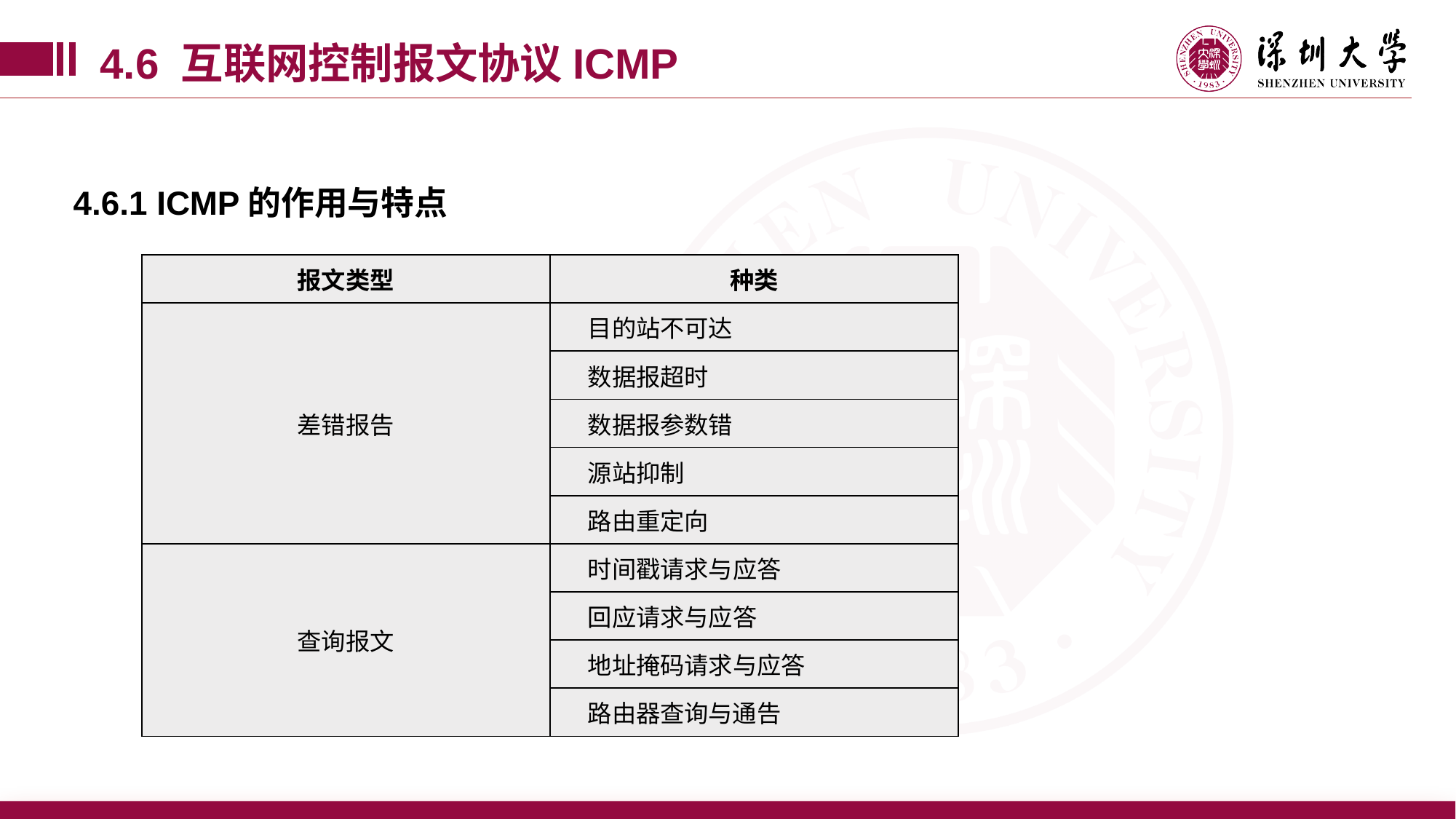

4.6 互联网控制报文协议ICMP

4.6.1 ICMP的作用与特点
| 报文类型 | 种类 |
| --- | --- |
| 差错报告 | 目的站不可达 |
|  | 数据报超时 |
|  | 数据报参数错 |
|  | 源站抑制 |
|  | 路由重定向 |
| 查询报文 | 时间戳请求与应答 |
|  | 回应请求与应答 |
|  | 地址掩码请求与应答 |
|  | 路由器查询与通告 |